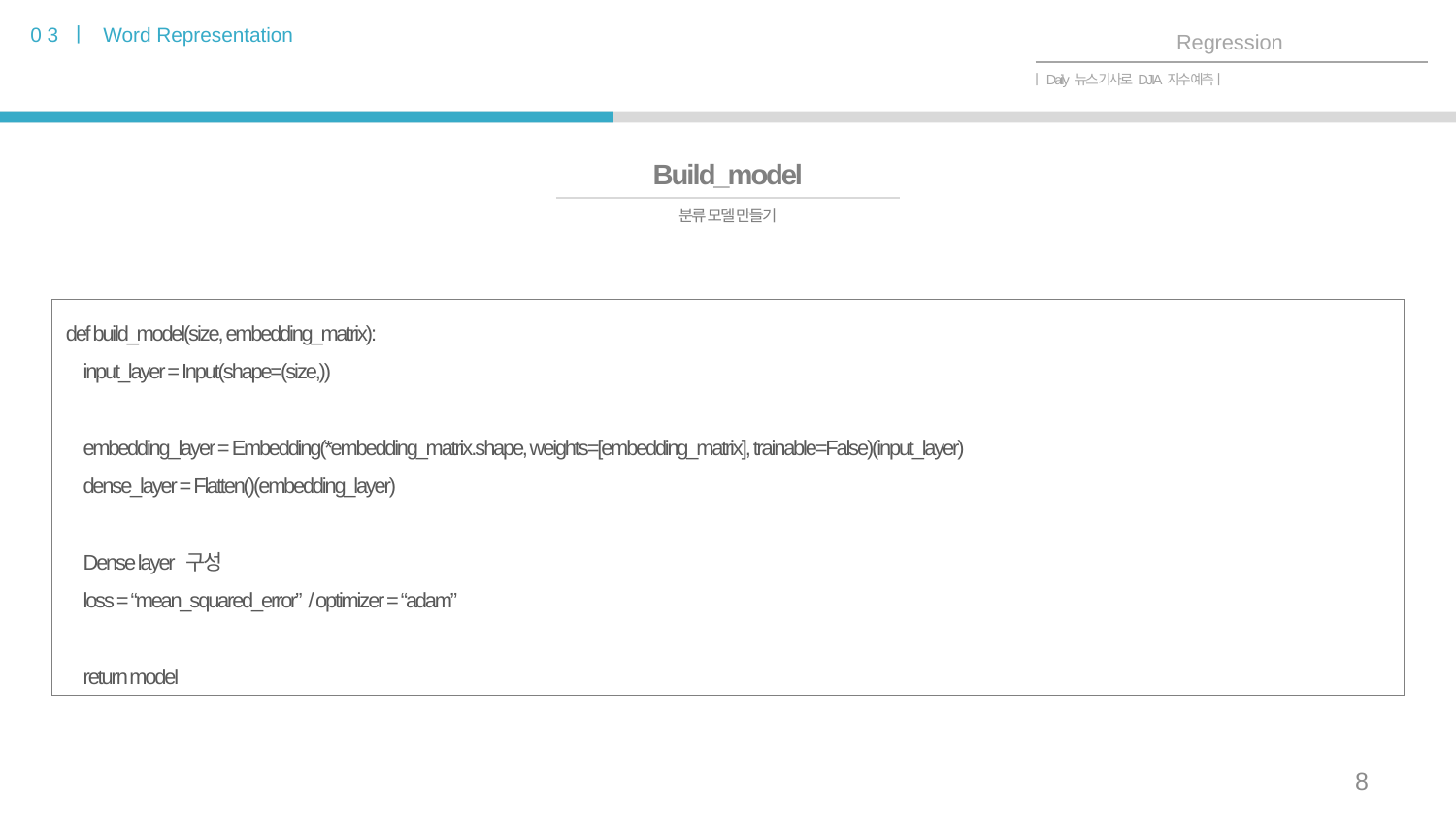

0 3 ㅣ  Word Representation
Regression
ㅣDaily 뉴스 기사로 DJIA 지수 예측ㅣ

Build_model
분류 모델 만들기
def build_model(size, embedding_matrix):
    input_layer = Input(shape=(size,))

    embedding_layer = Embedding(*embedding_matrix.shape, weights=[embedding_matrix], trainable=False)(input_layer)
    dense_layer = Flatten()(embedding_layer)

    Dense layer 구성
    loss = “mean_squared_error”  / optimizer = “adam”

    return model
8